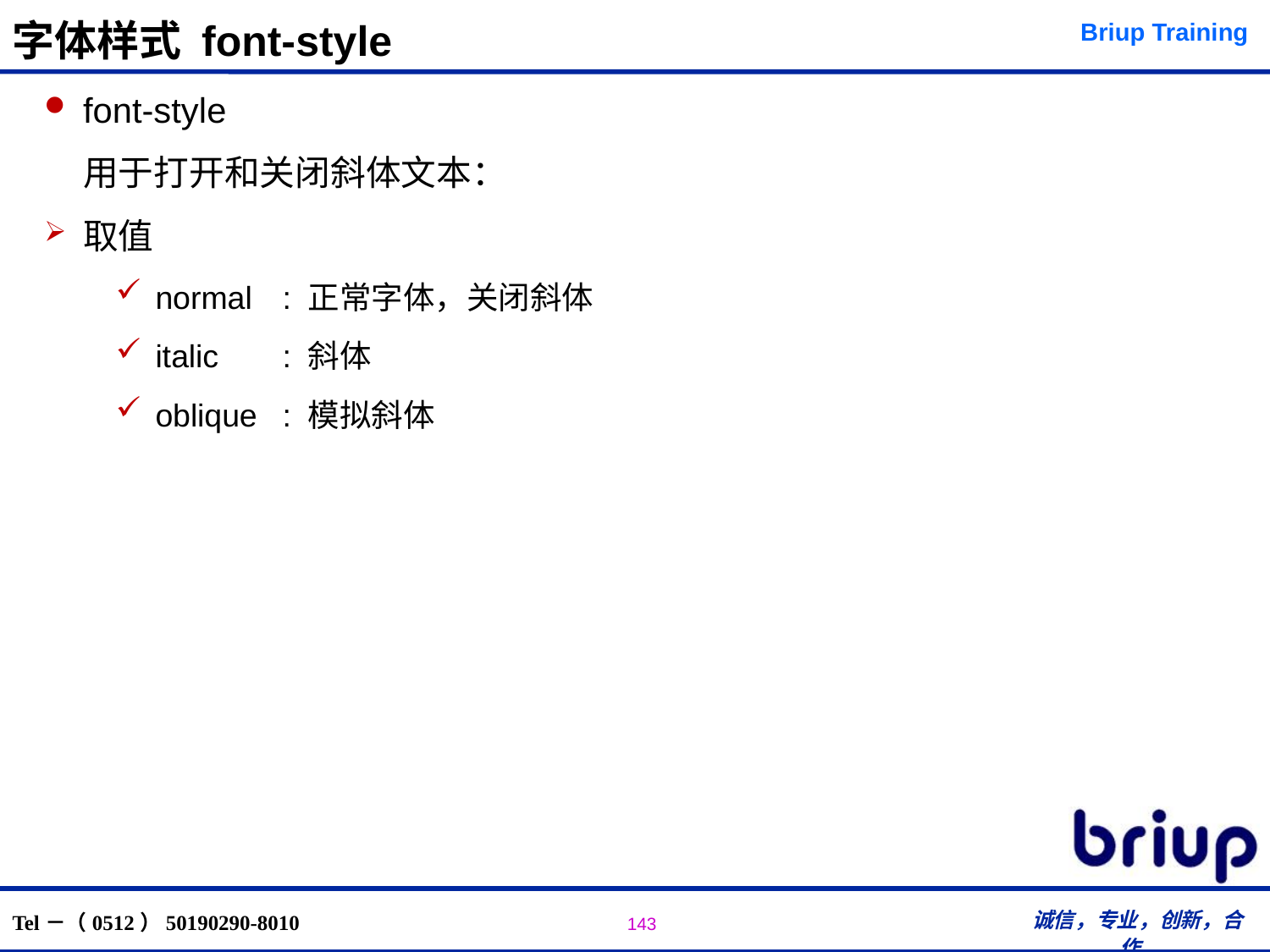

# 字体样式 font-style
font-style
	用于打开和关闭斜体文本：
取值
normal	: 正常字体，关闭斜体
italic 	: 斜体
oblique	: 模拟斜体